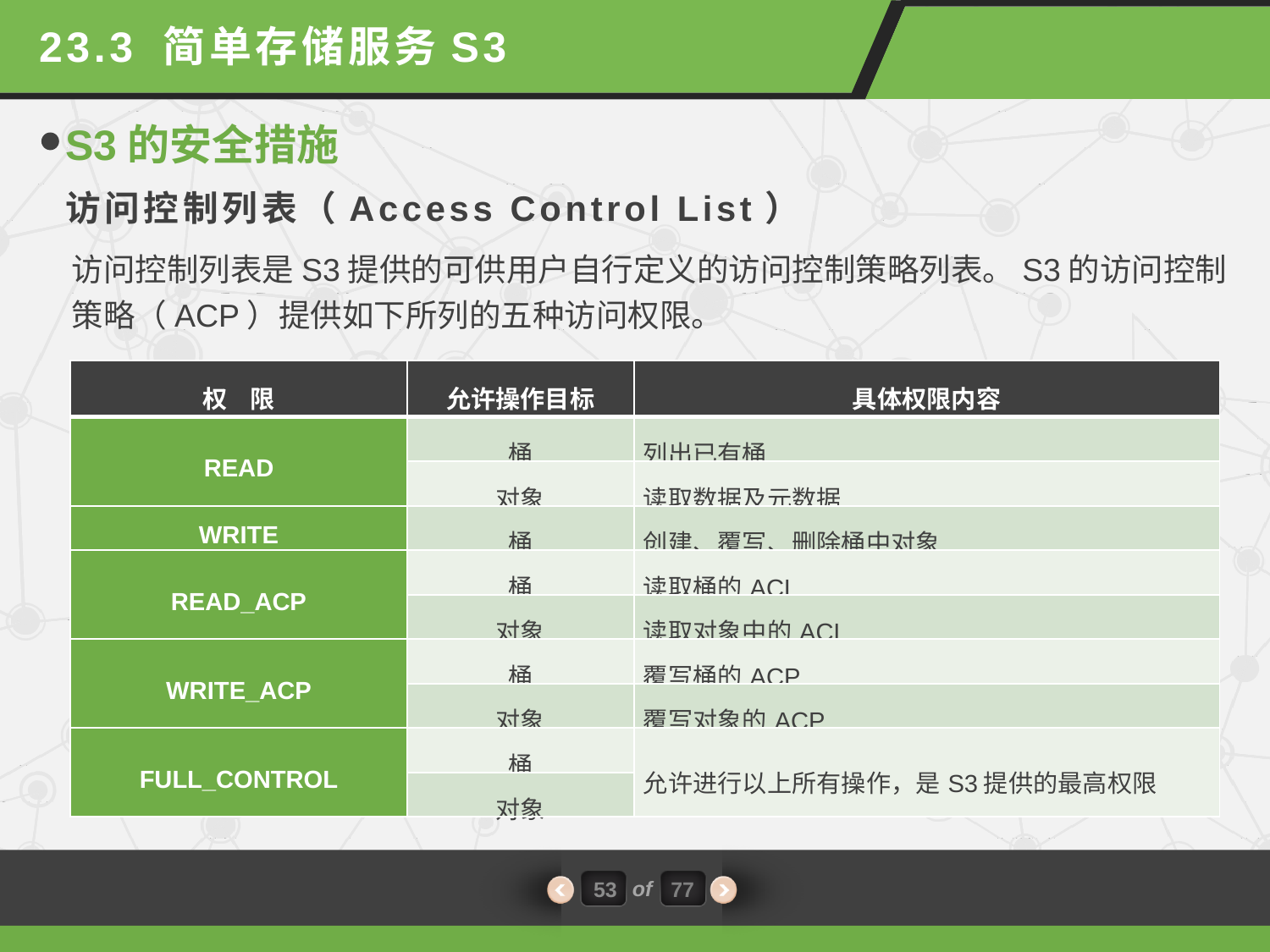

23.3 简单存储服务S3
S3的安全措施

访问控制列表（Access Control List）
访问控制列表是S3提供的可供用户自行定义的访问控制策略列表。S3的访问控制策略（ACP）提供如下所列的五种访问权限。
| 权 限 | 允许操作目标 | 具体权限内容 |
| --- | --- | --- |
| READ | 桶 | 列出已有桶 |
|  | 对象 | 读取数据及元数据 |
| WRITE | 桶 | 创建、覆写、删除桶中对象 |
| READ\_ACP | 桶 | 读取桶的ACL |
|  | 对象 | 读取对象中的ACL |
| WRITE\_ACP | 桶 | 覆写桶的ACP |
|  | 对象 | 覆写对象的ACP |
| FULL\_CONTROL | 桶 | 允许进行以上所有操作，是S3提供的最高权限 |
|  | 对象 |  |
53